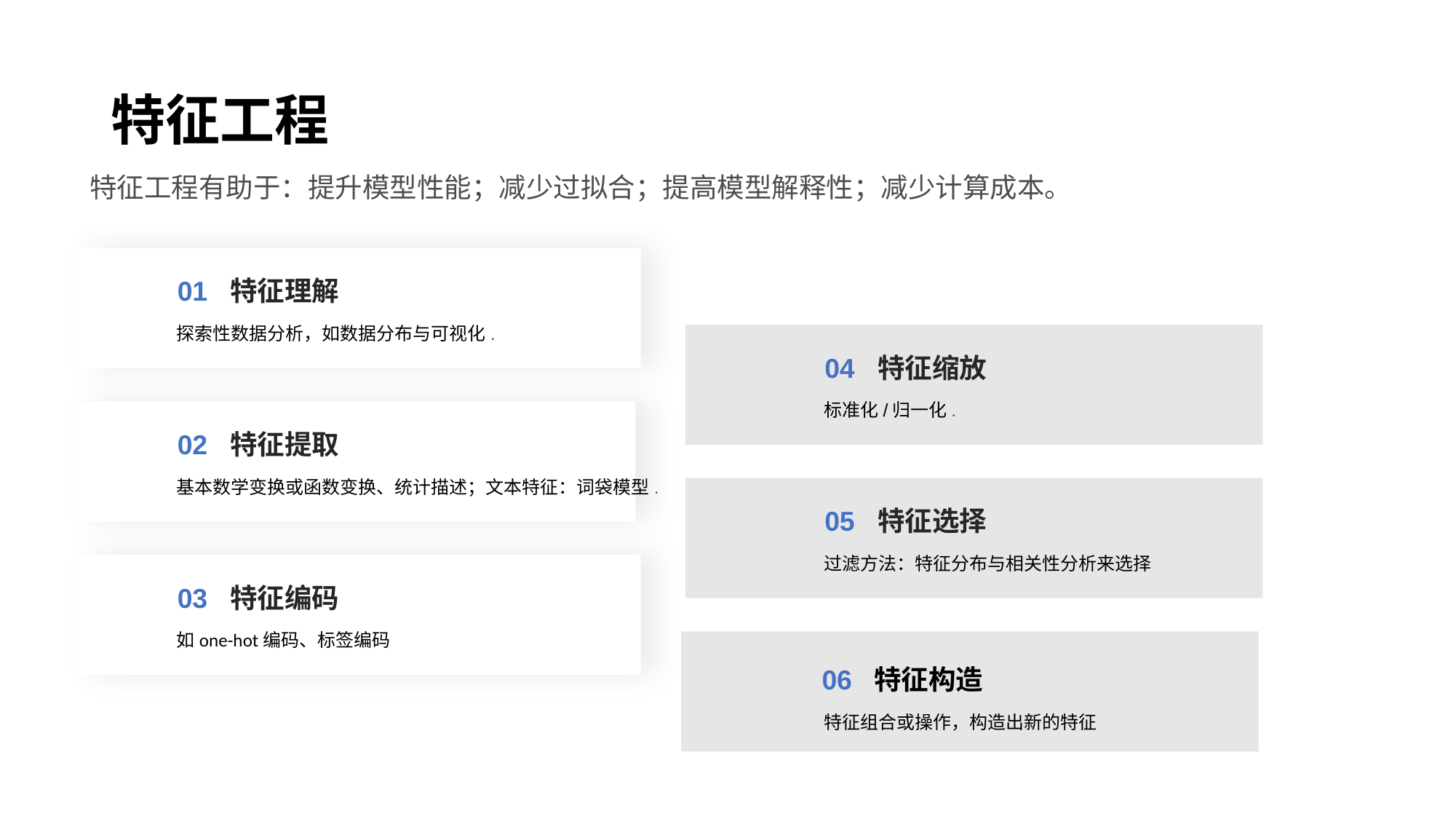

# 特征工程
特征工程有助于：提升模型性能；减少过拟合；提高模型解释性；减少计算成本。

01
特征理解
探索性数据分析，如数据分布与可视化.

04
特征缩放
标准化/归一化.

02
特征提取
基本数学变换或函数变换、统计描述；文本特征：词袋模型.

05
特征选择
过滤方法：特征分布与相关性分析来选择

03
特征编码
如one-hot编码、标签编码

06  特征构造
特征组合或操作，构造出新的特征